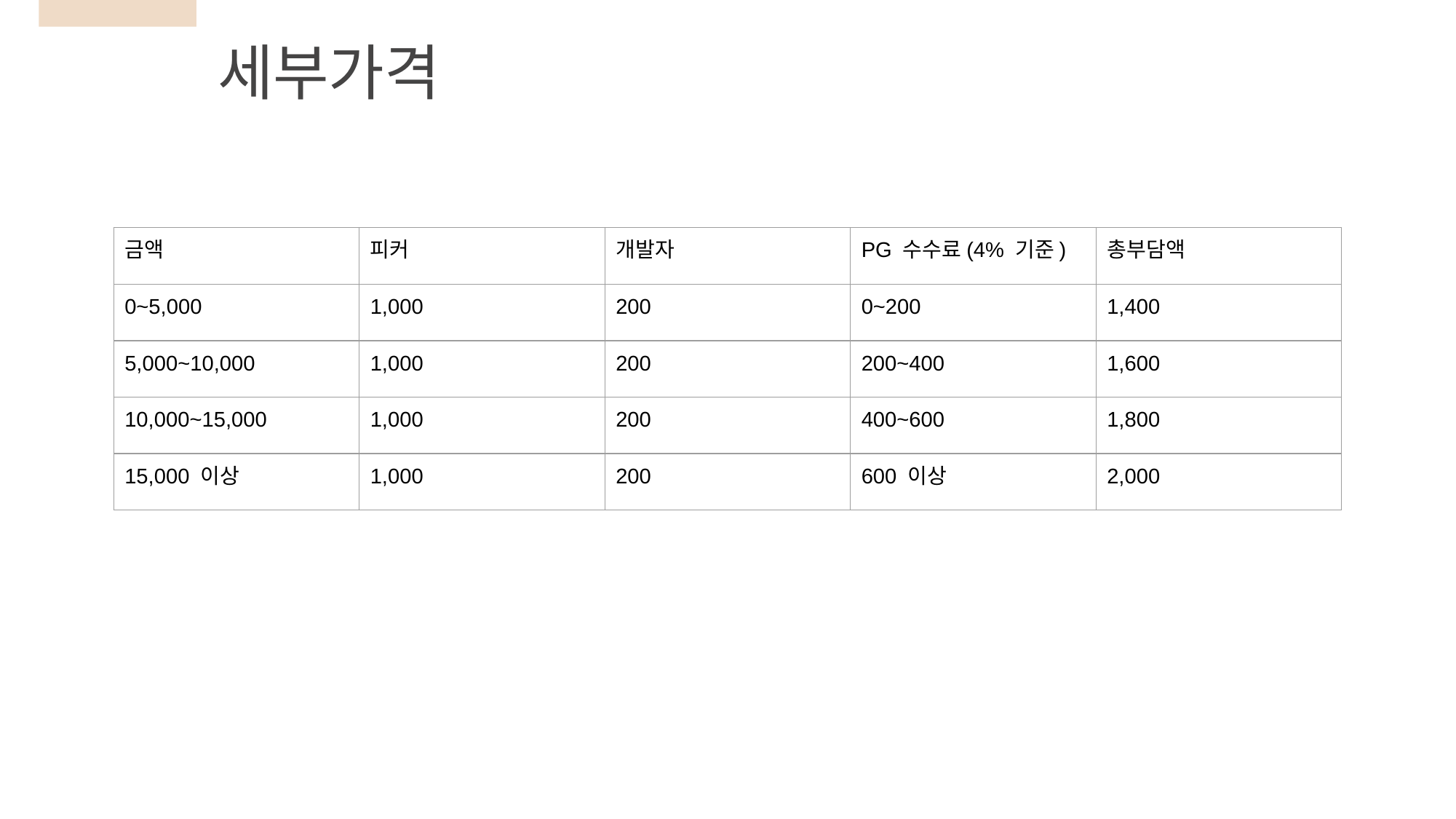

세부가격
| 금액 | 피커 | 개발자 | PG 수수료(4% 기준) | 총부담액 |
| --- | --- | --- | --- | --- |
| 0~5,000 | 1,000 | 200 | 0~200 | 1,400 |
| 5,000~10,000 | 1,000 | 200 | 200~400 | 1,600 |
| 10,000~15,000 | 1,000 | 200 | 400~600 | 1,800 |
| 15,000 이상 | 1,000 | 200 | 600 이상 | 2,000 |